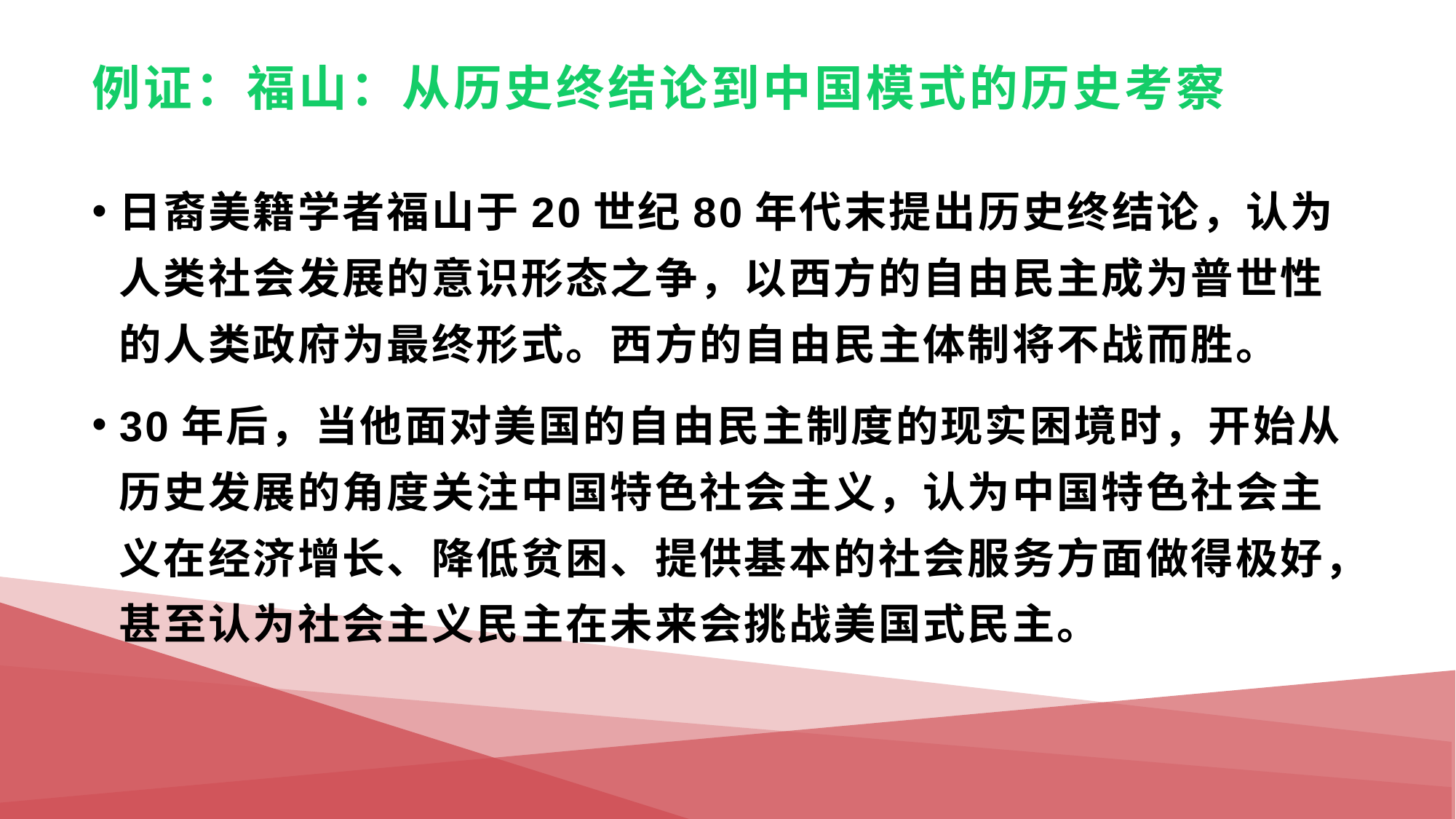

# 例证：福山：从历史终结论到中国模式的历史考察
日裔美籍学者福山于20世纪80年代末提出历史终结论，认为人类社会发展的意识形态之争，以西方的自由民主成为普世性的人类政府为最终形式。西方的自由民主体制将不战而胜。
30年后，当他面对美国的自由民主制度的现实困境时，开始从历史发展的角度关注中国特色社会主义，认为中国特色社会主义在经济增长、降低贫困、提供基本的社会服务方面做得极好，甚至认为社会主义民主在未来会挑战美国式民主。